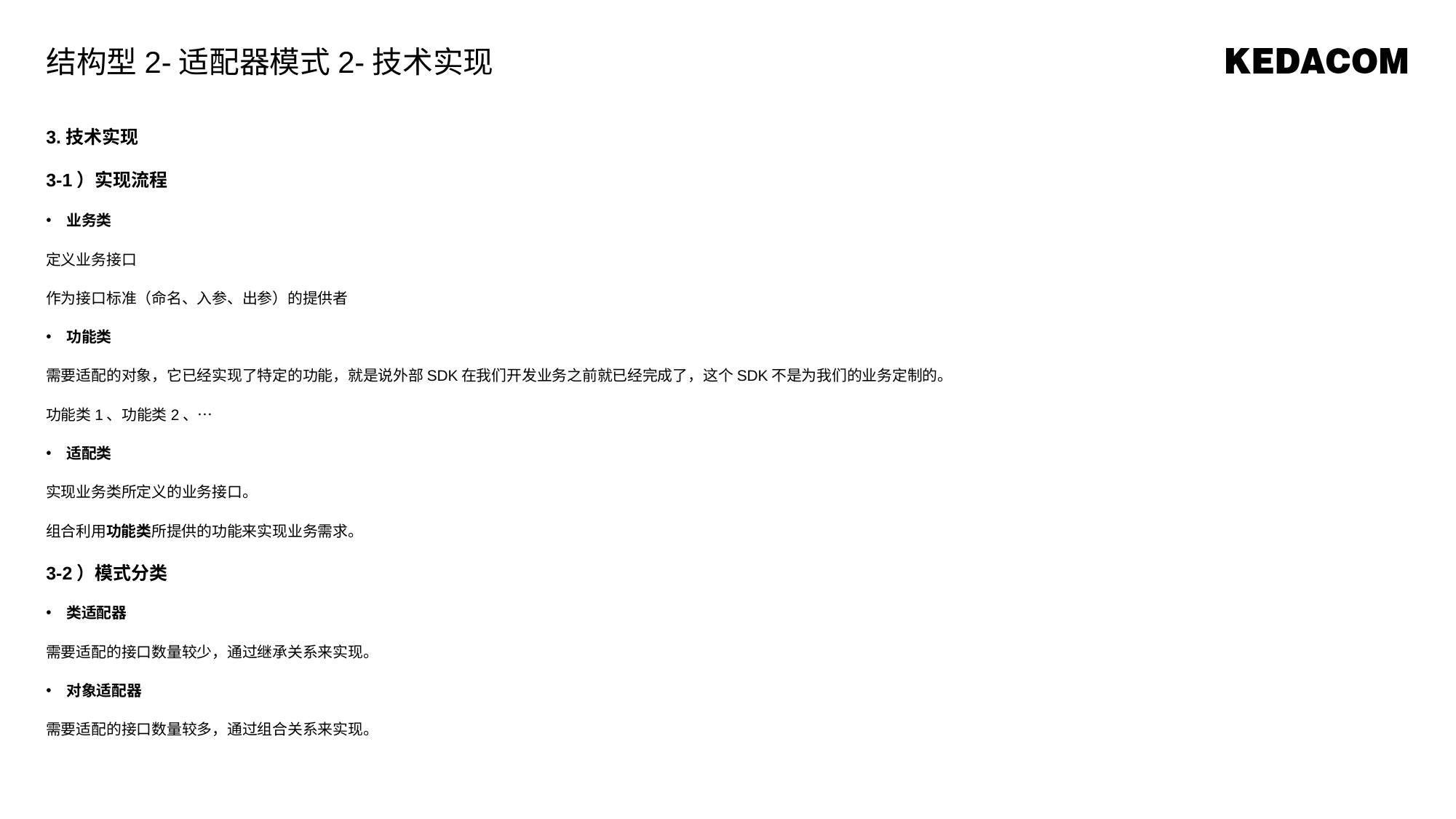

结构型2-适配器模式2-技术实现
3.技术实现
3-1）实现流程
业务类
定义业务接口
作为接口标准（命名、入参、出参）的提供者
功能类
需要适配的对象，它已经实现了特定的功能，就是说外部SDK在我们开发业务之前就已经完成了，这个SDK不是为我们的业务定制的。
功能类1、功能类2、…
适配类
实现业务类所定义的业务接口。
组合利用功能类所提供的功能来实现业务需求。
3-2）模式分类
类适配器
需要适配的接口数量较少，通过继承关系来实现。
对象适配器
需要适配的接口数量较多，通过组合关系来实现。